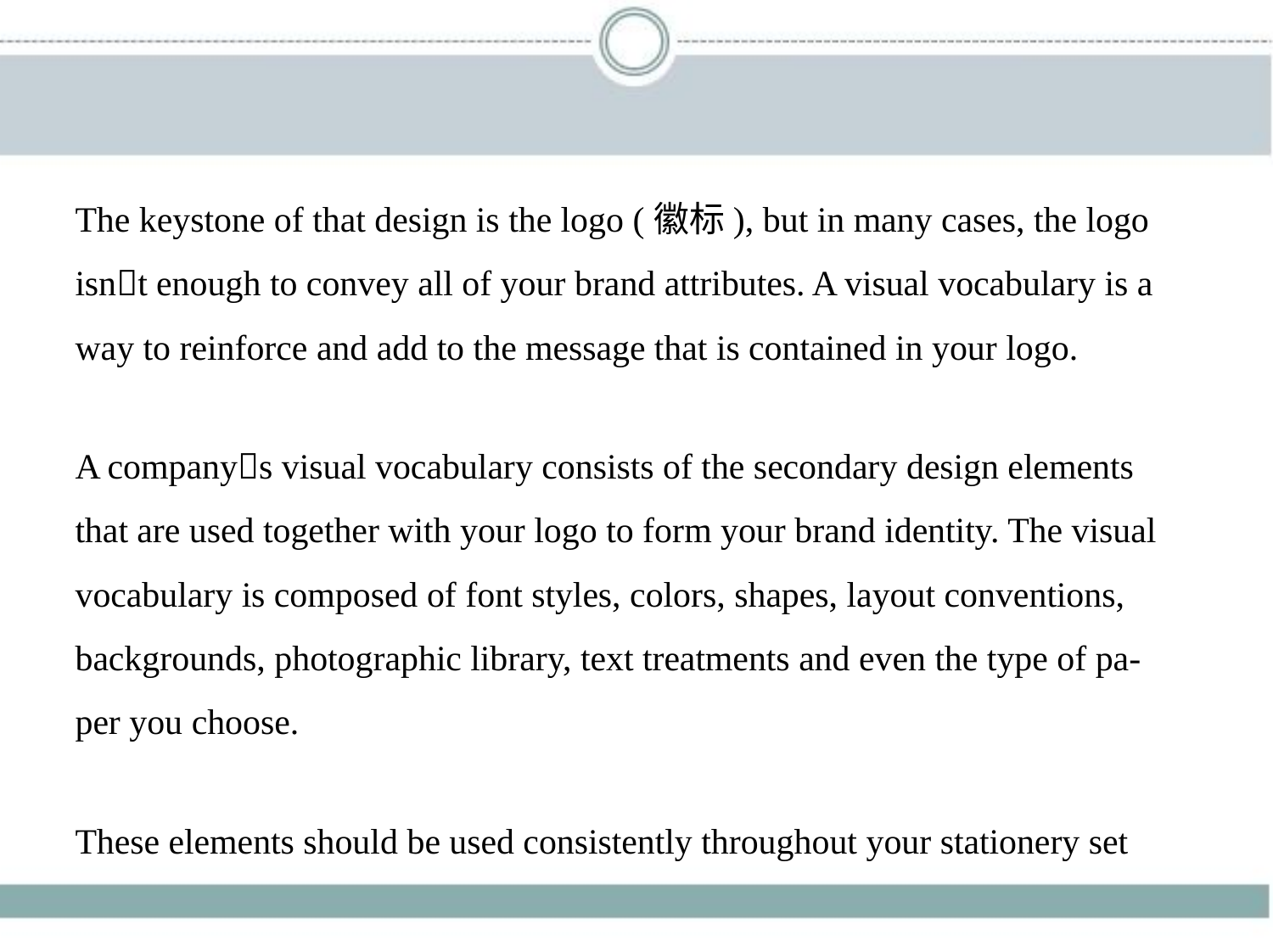

The keystone of that design is the logo (徽标), but in many cases, the logo
isn􀆳t enough to convey all of your brand attributes. A visual vocabulary is a
way to reinforce and add to the message that is contained in your logo.
A company􀆳s visual vocabulary consists of the secondary design elements
that are used together with your logo to form your brand identity. The visual
vocabulary is composed of font styles, colors, shapes, layout conventions,
backgrounds, photographic library, text treatments and even the type of pa-
per you choose.
These elements should be used consistently throughout your stationery set